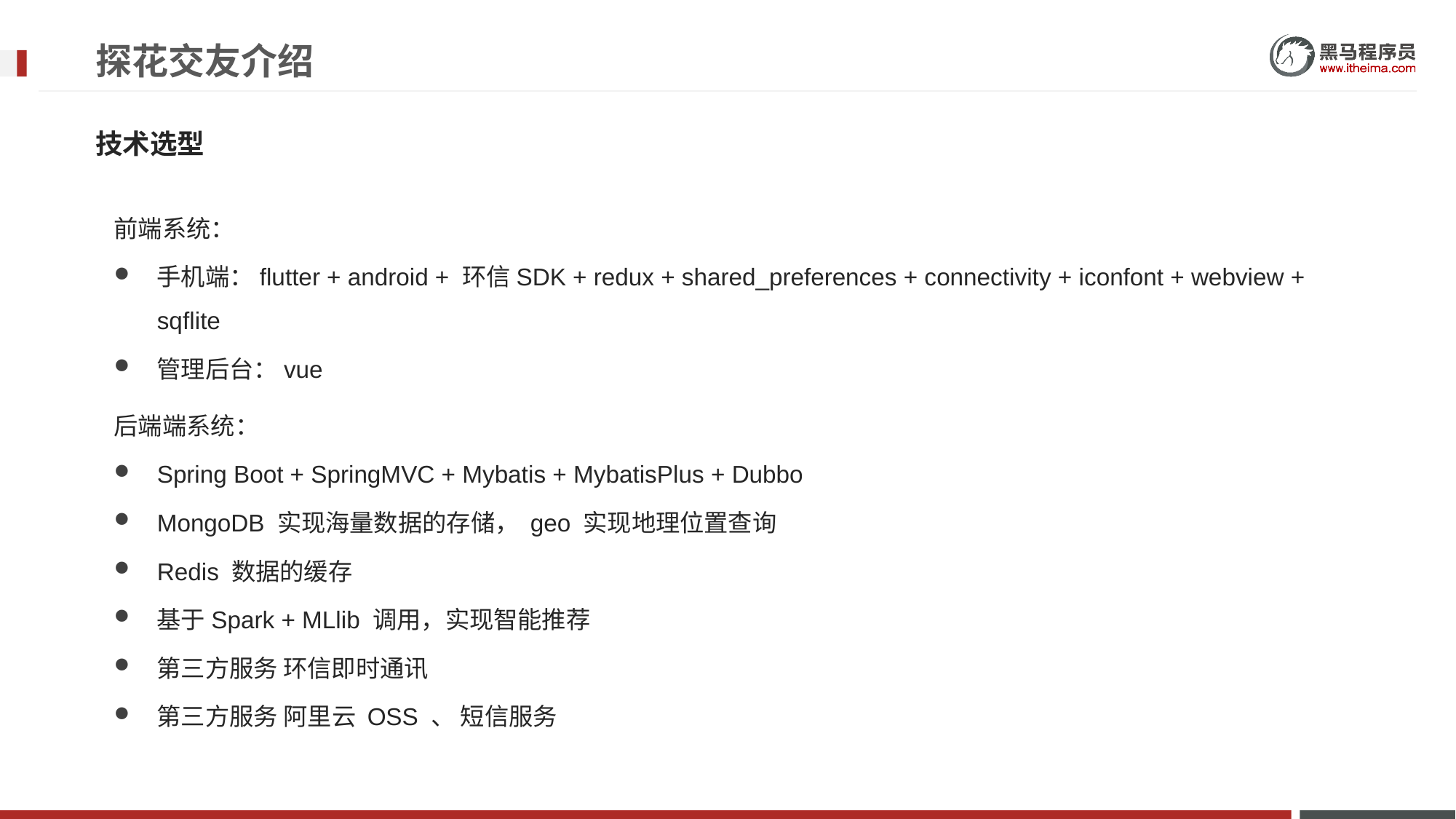

# 探花交友介绍
技术选型
前端系统：
手机端：flutter + android + 环信SDK + redux + shared_preferences + connectivity + iconfont + webview + sqflite
管理后台：vue

后端端系统：
Spring Boot + SpringMVC + Mybatis + MybatisPlus + Dubbo
MongoDB 实现海量数据的存储， geo 实现地理位置查询
Redis 数据的缓存
基于Spark + MLlib 调用，实现智能推荐
第三方服务 环信即时通讯
第三方服务 阿里云 OSS 、 短信服务